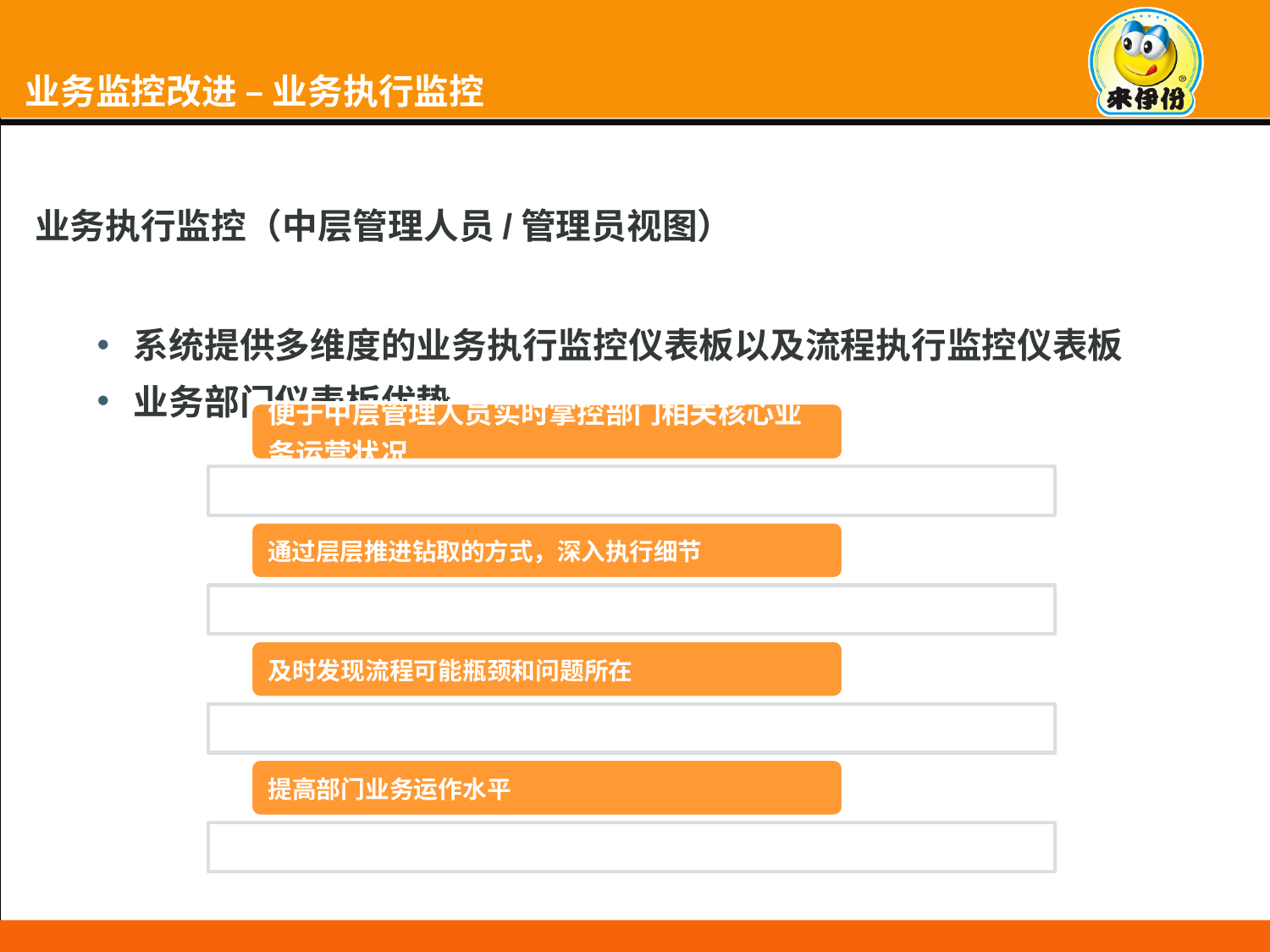

# 业务监控改进 – 业务执行监控
业务执行监控（中层管理人员/管理员视图）

系统提供多维度的业务执行监控仪表板以及流程执行监控仪表板
业务部门仪表板优势

便于中层管理人员实时掌控部门相关核心业务运营状况
通过层层推进钻取的方式，深入执行细节
及时发现流程可能瓶颈和问题所在
提高部门业务运作水平